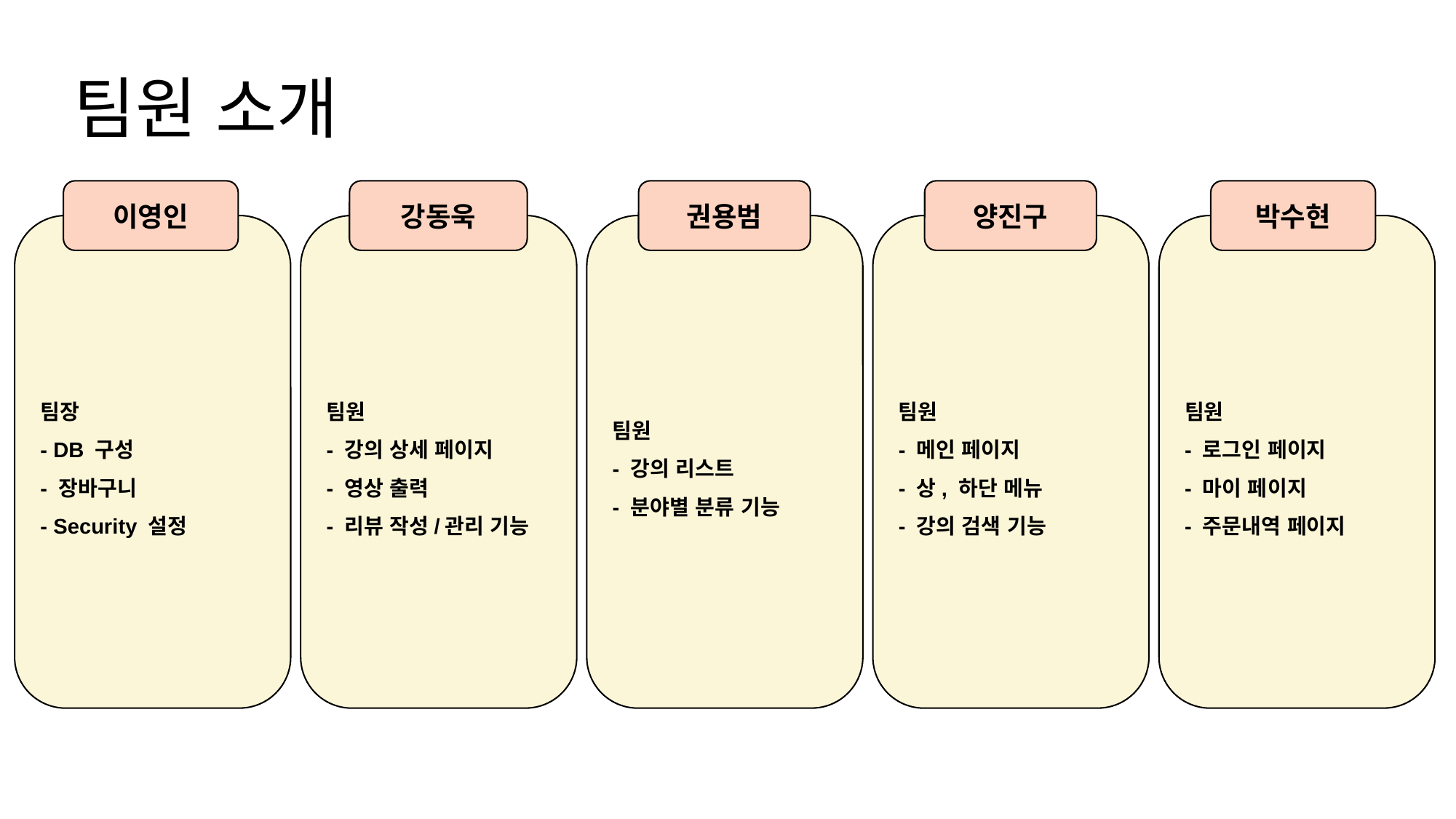

팀원 소개
이영인
강동욱
권용범
양진구
박수현
팀장
- DB 구성
- 장바구니
- Security 설정
팀원
- 강의 상세 페이지
- 영상 출력
- 리뷰 작성/관리 기능
팀원
- 강의 리스트
- 분야별 분류 기능
팀원
- 메인 페이지
- 상, 하단 메뉴
- 강의 검색 기능
팀원
- 로그인 페이지
- 마이 페이지
- 주문내역 페이지